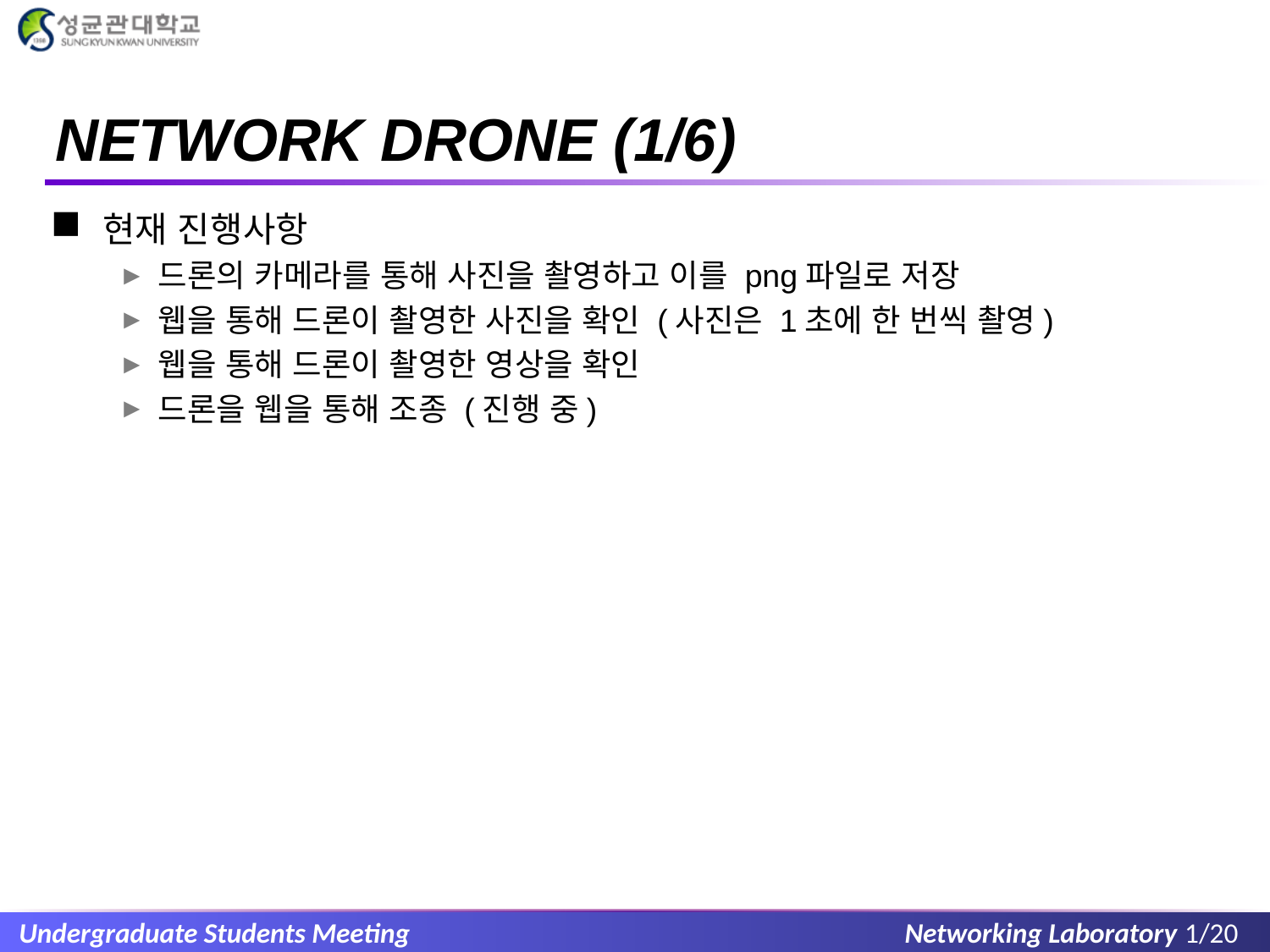

# NETWORK DRONE (1/6)
현재 진행사항
드론의 카메라를 통해 사진을 촬영하고 이를 png파일로 저장
웹을 통해 드론이 촬영한 사진을 확인 (사진은 1초에 한 번씩 촬영)
웹을 통해 드론이 촬영한 영상을 확인
드론을 웹을 통해 조종 (진행 중)